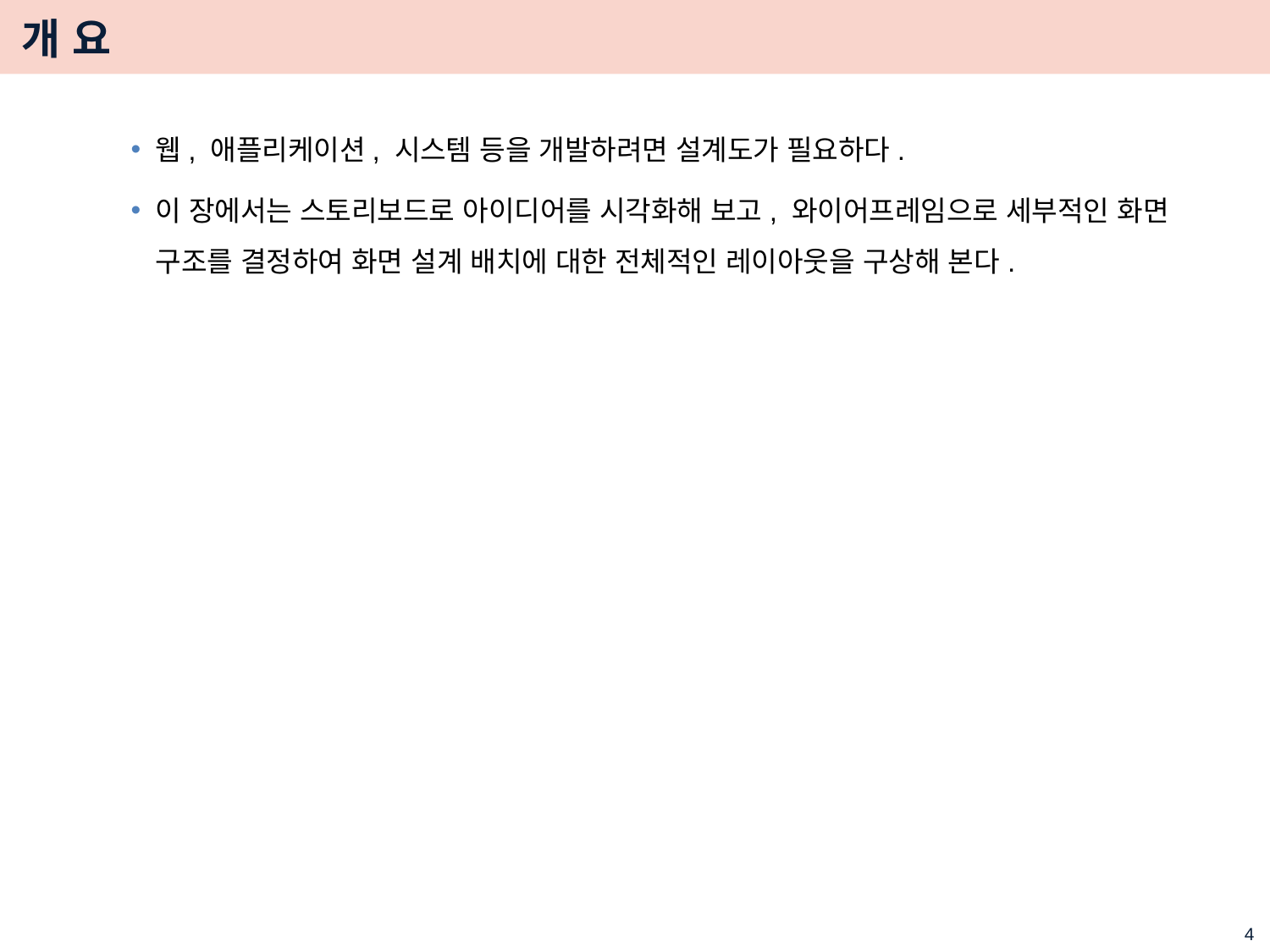

# 개 요
웹, 애플리케이션, 시스템 등을 개발하려면 설계도가 필요하다.
이 장에서는 스토리보드로 아이디어를 시각화해 보고, 와이어프레임으로 세부적인 화면 구조를 결정하여 화면 설계 배치에 대한 전체적인 레이아웃을 구상해 본다.